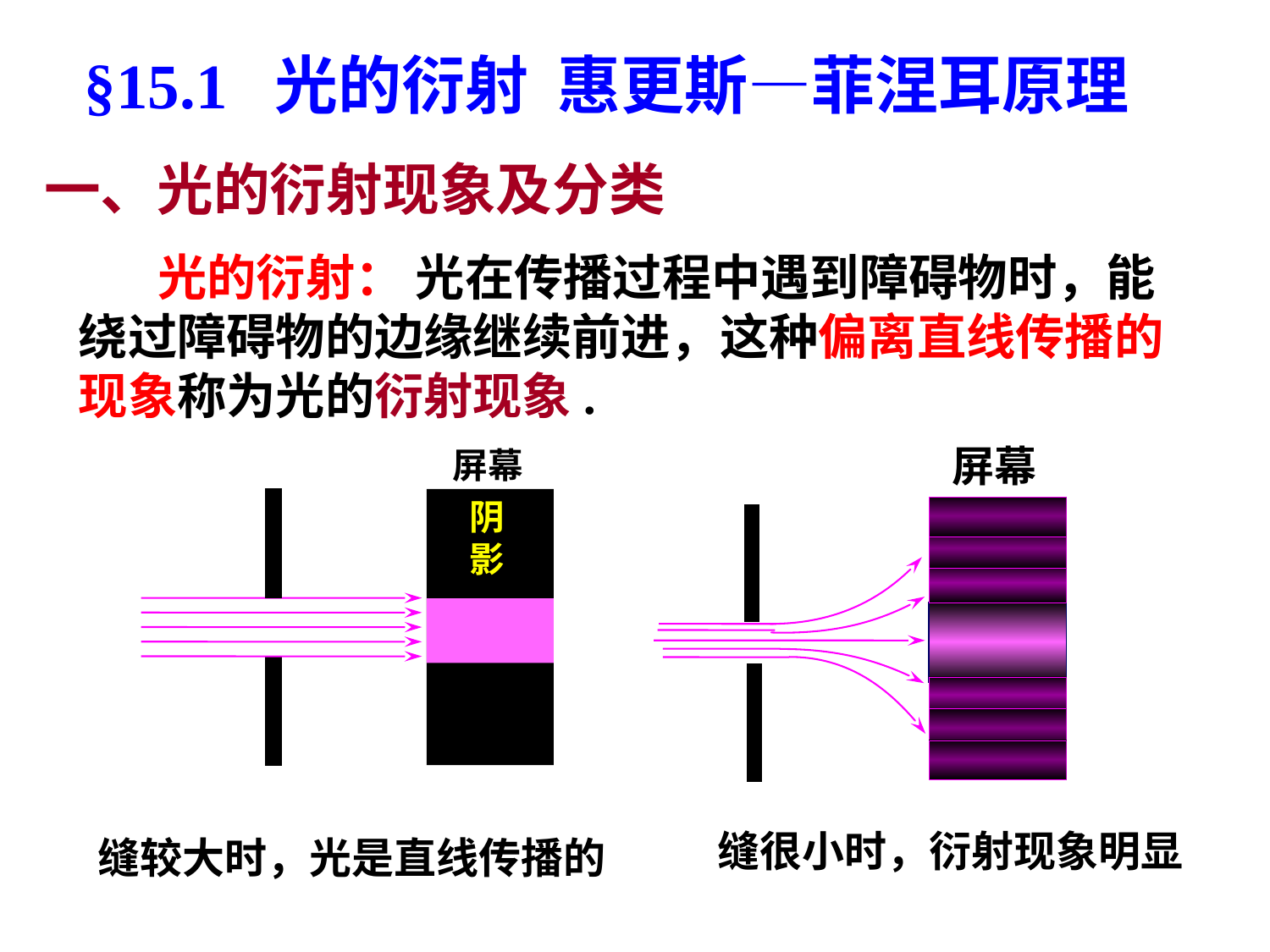

§15.1  光的衍射  惠更斯—菲涅耳原理
一、光的衍射现象及分类
      光的衍射： 光在传播过程中遇到障碍物时，能绕过障碍物的边缘继续前进，这种偏离直线传播的现象称为光的衍射现象.
屏幕

屏幕
阴
影

缝很小时，衍射现象明显
缝较大时，光是直线传播的